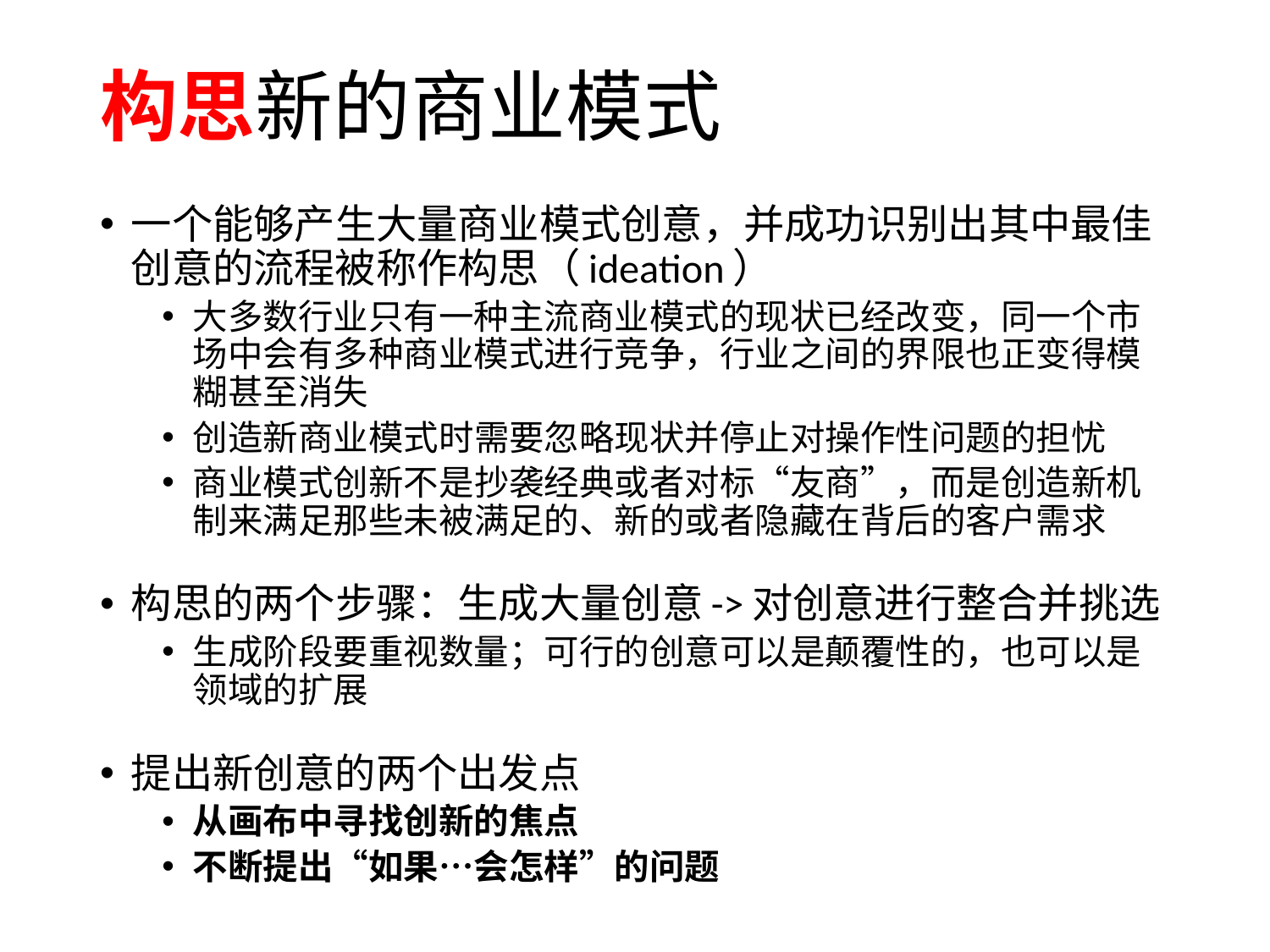

# 构思新的商业模式
一个能够产生大量商业模式创意，并成功识别出其中最佳创意的流程被称作构思（ideation）
大多数行业只有一种主流商业模式的现状已经改变，同一个市场中会有多种商业模式进行竞争，行业之间的界限也正变得模糊甚至消失
创造新商业模式时需要忽略现状并停止对操作性问题的担忧
商业模式创新不是抄袭经典或者对标“友商”，而是创造新机制来满足那些未被满足的、新的或者隐藏在背后的客户需求

构思的两个步骤：生成大量创意->对创意进行整合并挑选
生成阶段要重视数量；可行的创意可以是颠覆性的，也可以是领域的扩展

提出新创意的两个出发点
从画布中寻找创新的焦点
不断提出“如果…会怎样”的问题